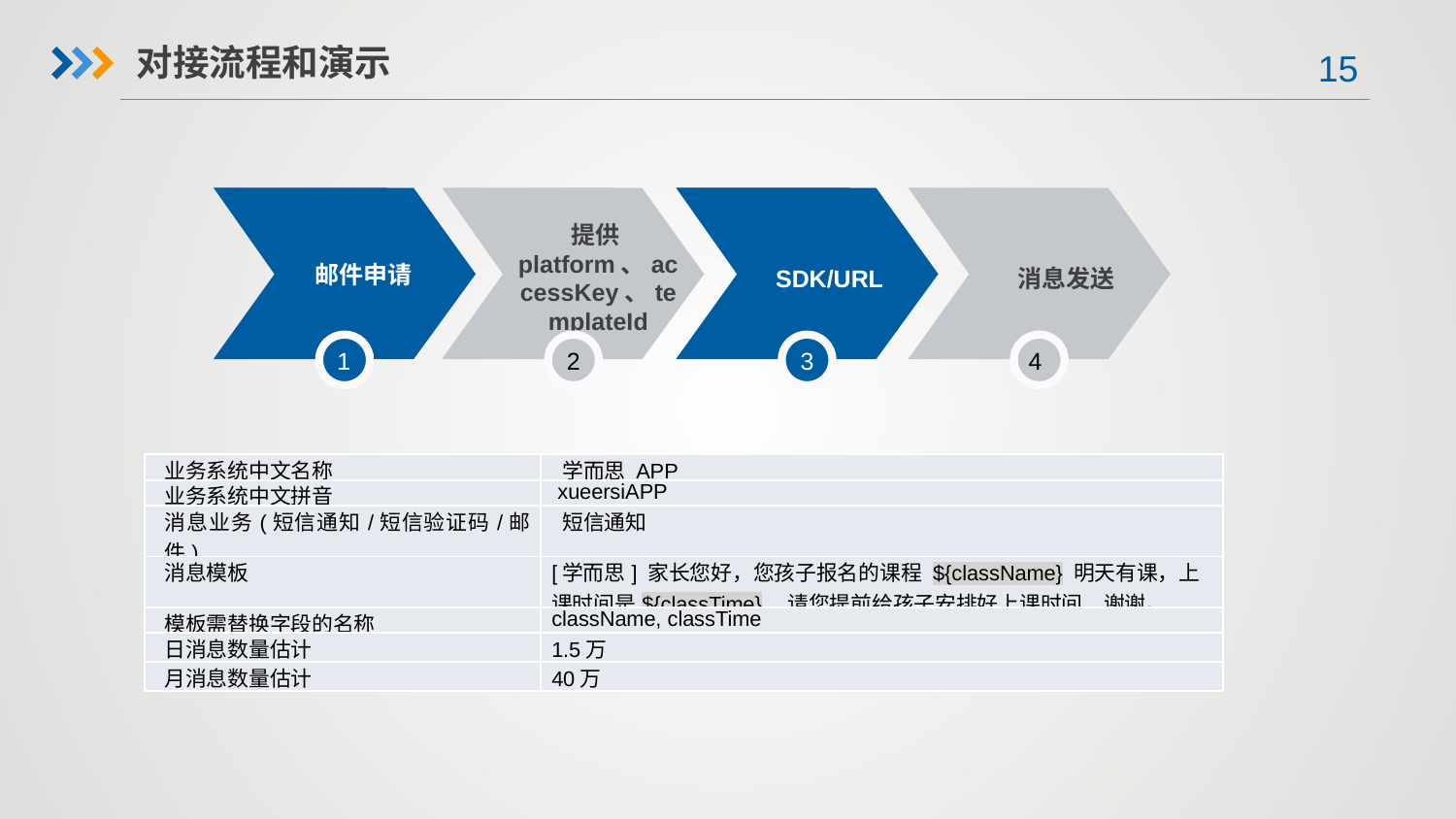

对接流程和演示

邮件申请

提供platform、accessKey、templateId

SDK/URL

消息发送

1

2

3

4
| 业务系统中文名称 | 学而思 APP |
| --- | --- |
| 业务系统中文拼音 | xueersiAPP |
| 消息业务(短信通知/短信验证码/邮件) | 短信通知 |
| 消息模板 | [学而思] 家长您好，您孩子报名的课程 ${className} 明天有课，上课时间是${classTime}，请您提前给孩子安排好上课时间，谢谢。 |
| 模板需替换字段的名称 | className, classTime |
| 日消息数量估计 | 1.5万 |
| 月消息数量估计 | 40万 |